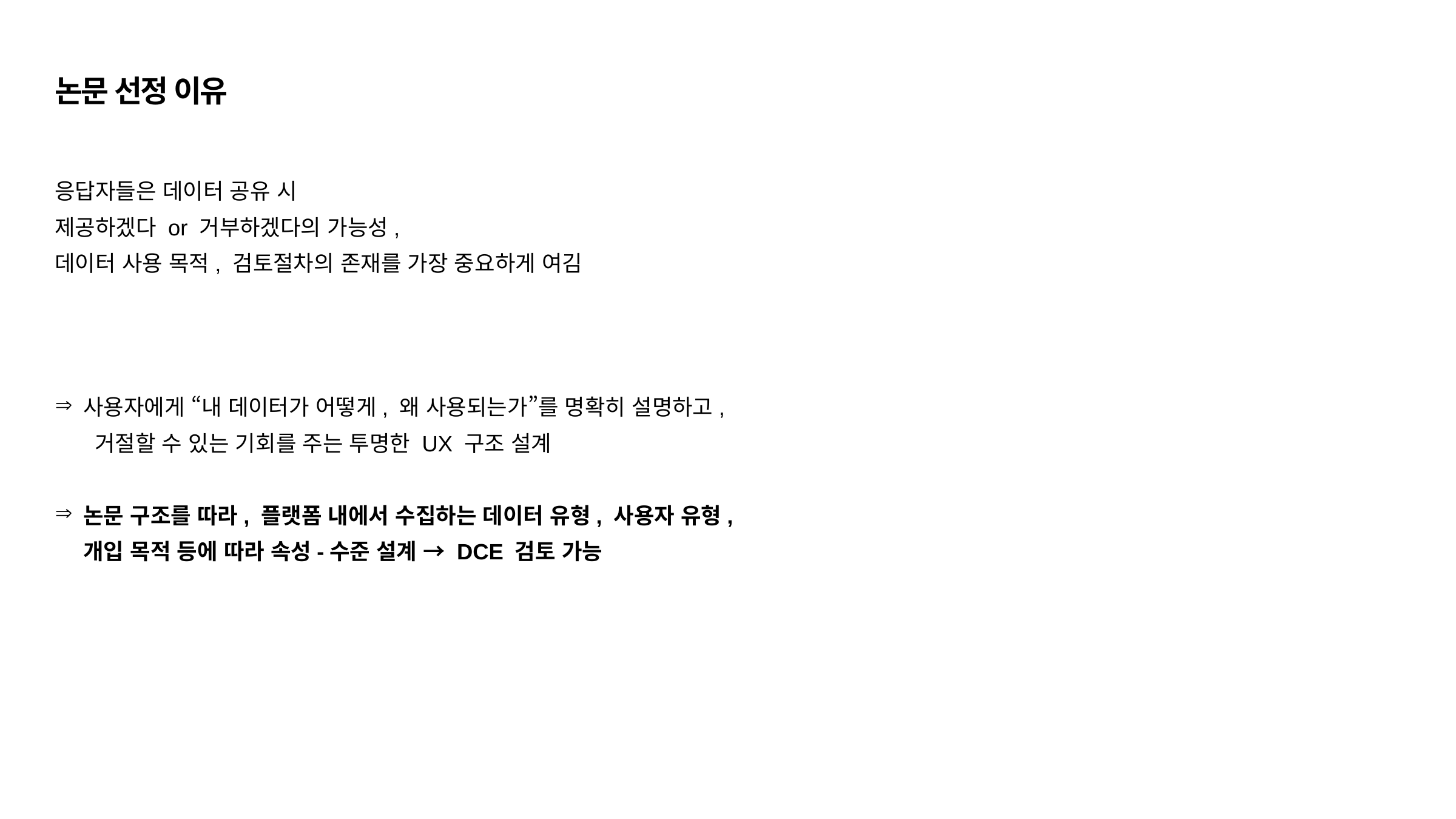

논문 선정 이유
응답자들은 데이터 공유 시
제공하겠다 or 거부하겠다의 가능성,
데이터 사용 목적, 검토절차의 존재를 가장 중요하게 여김

사용자에게 “내 데이터가 어떻게, 왜 사용되는가”를 명확히 설명하고,
 거절할 수 있는 기회를 주는 투명한 UX 구조 설계

논문 구조를 따라, 플랫폼 내에서 수집하는 데이터 유형, 사용자 유형,
개입 목적 등에 따라 속성-수준 설계 → DCE 검토 가능